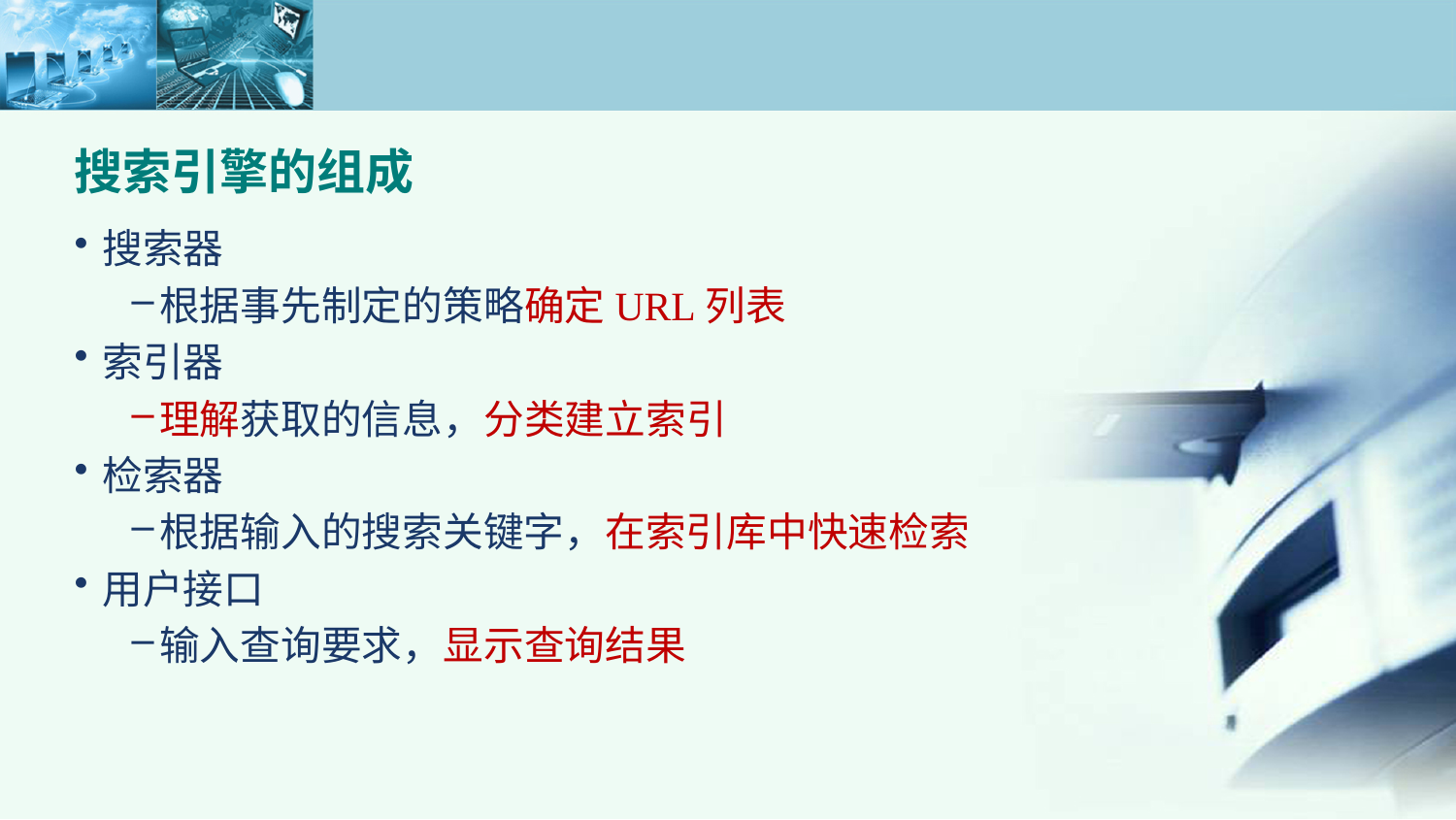

搜索引擎的组成
搜索器
根据事先制定的策略确定URL列表
索引器
理解获取的信息，分类建立索引
检索器
根据输入的搜索关键字，在索引库中快速检索
用户接口
输入查询要求，显示查询结果